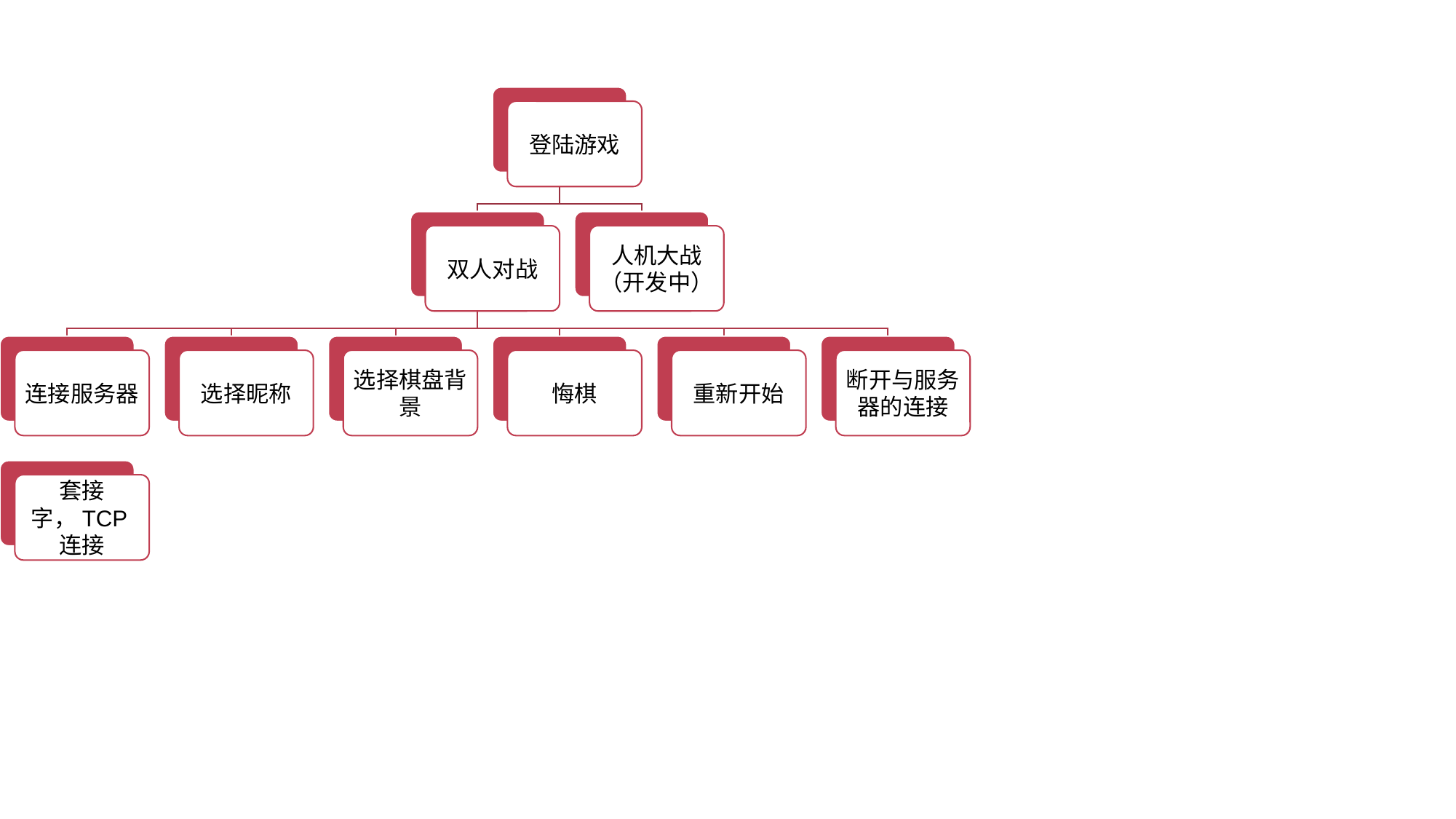

登陆游戏
双人对战
连接服务器
套接字，TCP连接
选择昵称
选择棋盘背景
悔棋
重新开始
断开与服务器的连接
人机大战（开发中）